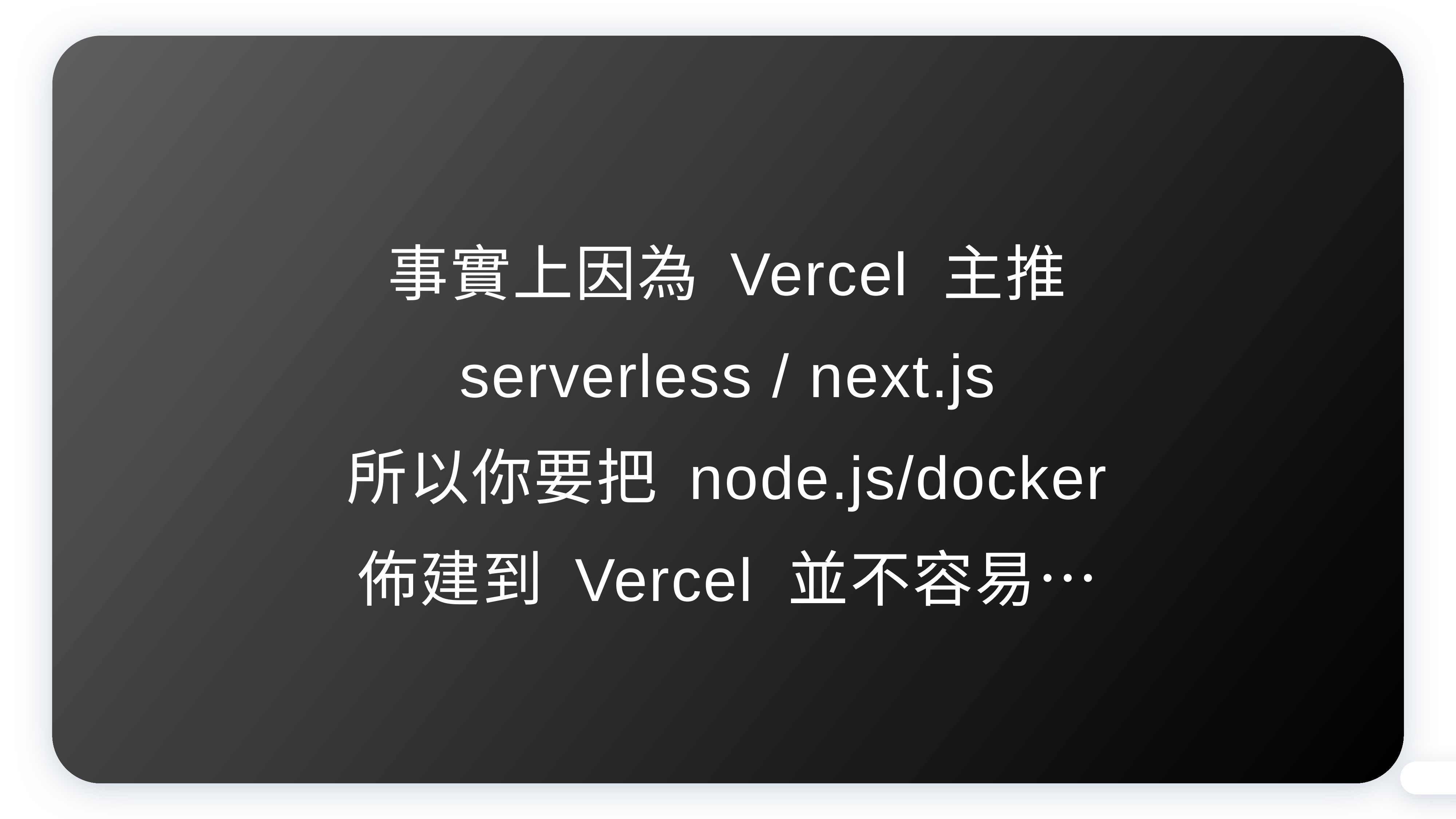

事實上因為 Vercel 主推 serverless / next.js
所以你要把 node.js/docker 佈建到 Vercel 並不容易…
51